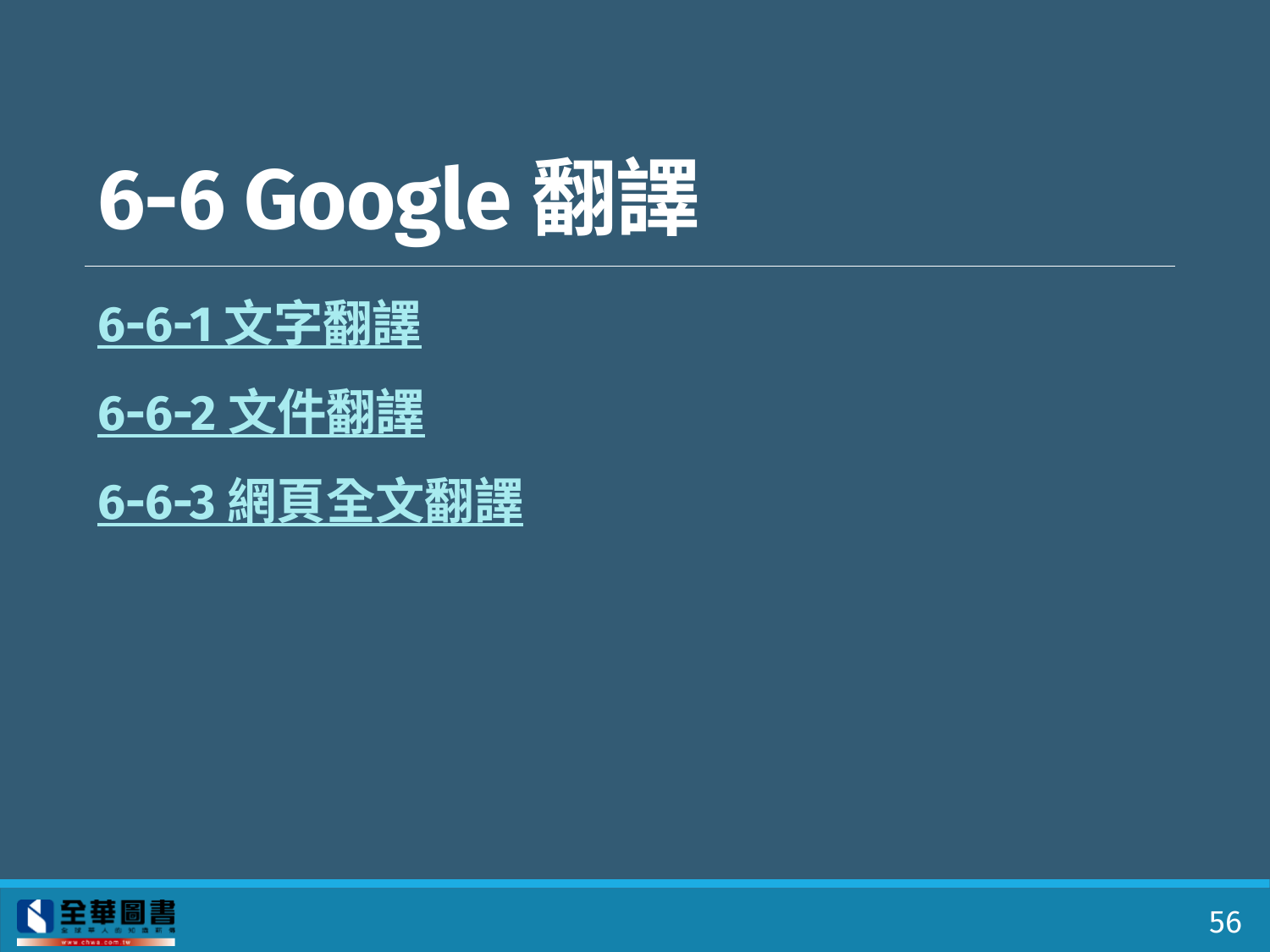

# 6-6 Google翻譯
6-6-1	 文字翻譯
6-6-2	 文件翻譯
6-6-3	 網頁全文翻譯
56